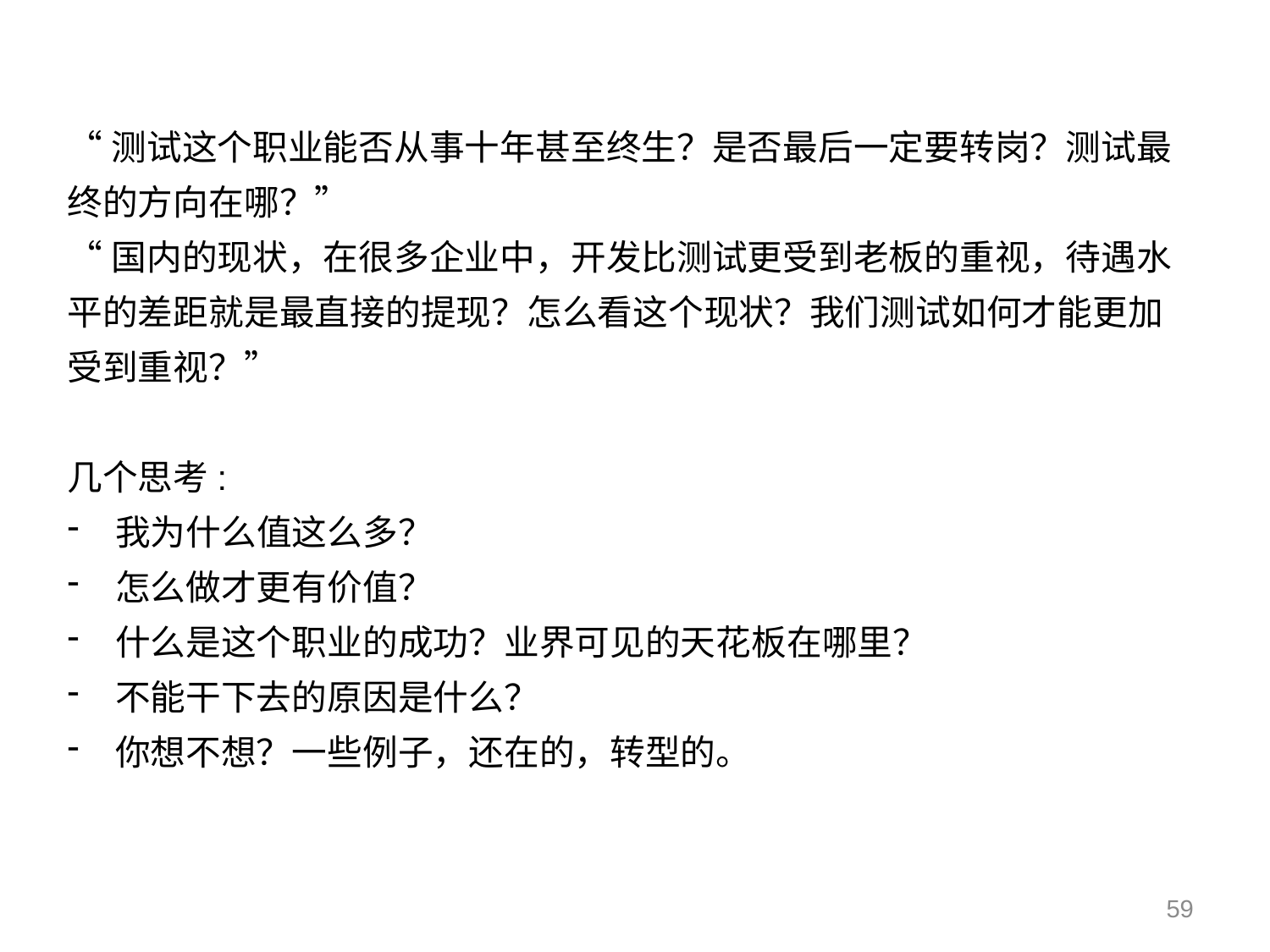

“测试这个职业能否从事十年甚至终生？是否最后一定要转岗？测试最终的方向在哪？”
“国内的现状，在很多企业中，开发比测试更受到老板的重视，待遇水平的差距就是最直接的提现？怎么看这个现状？我们测试如何才能更加受到重视？”

几个思考:
我为什么值这么多？
怎么做才更有价值？
什么是这个职业的成功？业界可见的天花板在哪里？
不能干下去的原因是什么？
你想不想？一些例子，还在的，转型的。
59